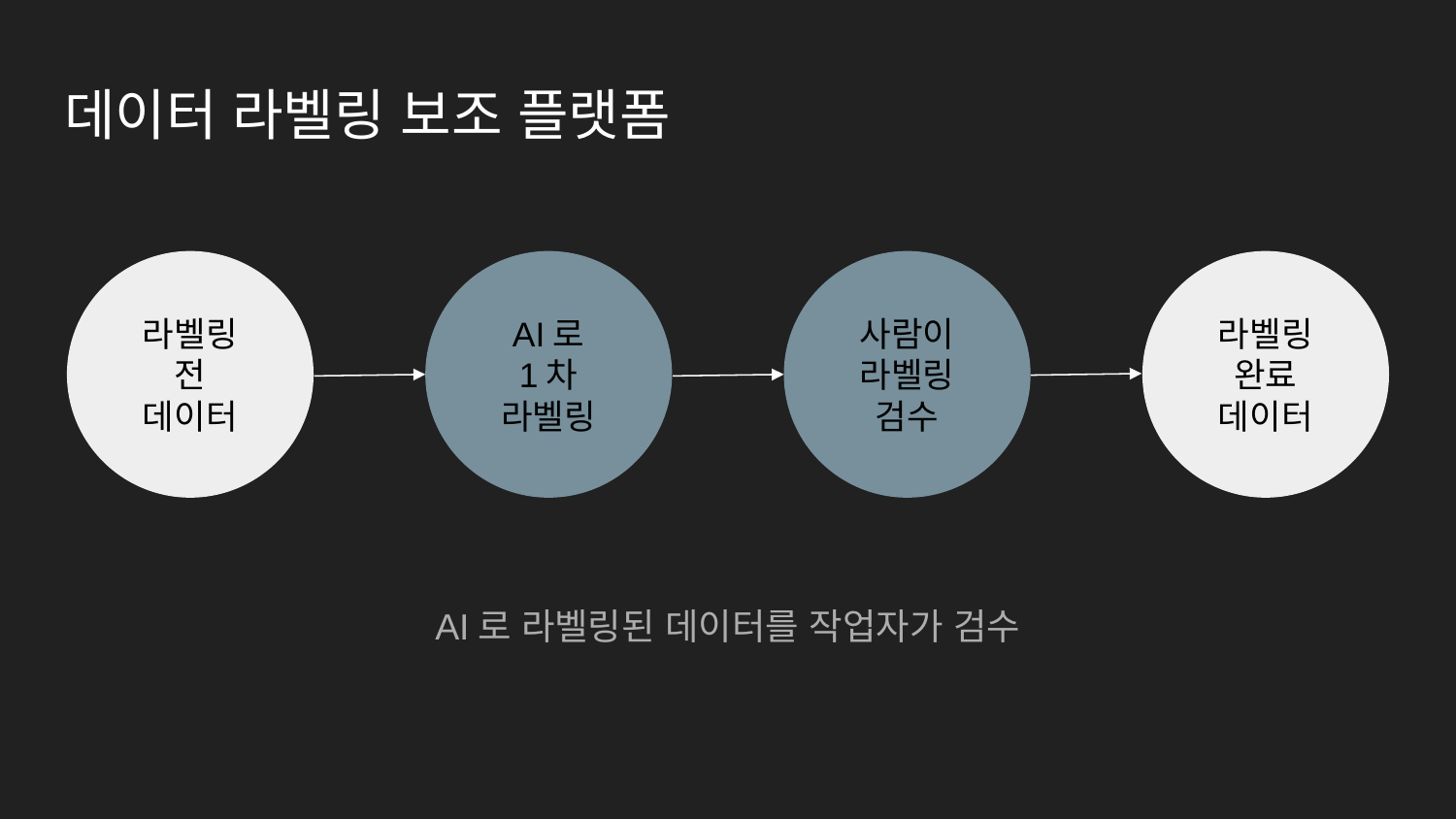

# 데이터 라벨링 보조 플랫폼
AI로
1차 라벨링
사람이
라벨링
검수
라벨링
전
데이터
라벨링 완료 데이터
AI로 라벨링된 데이터를 작업자가 검수